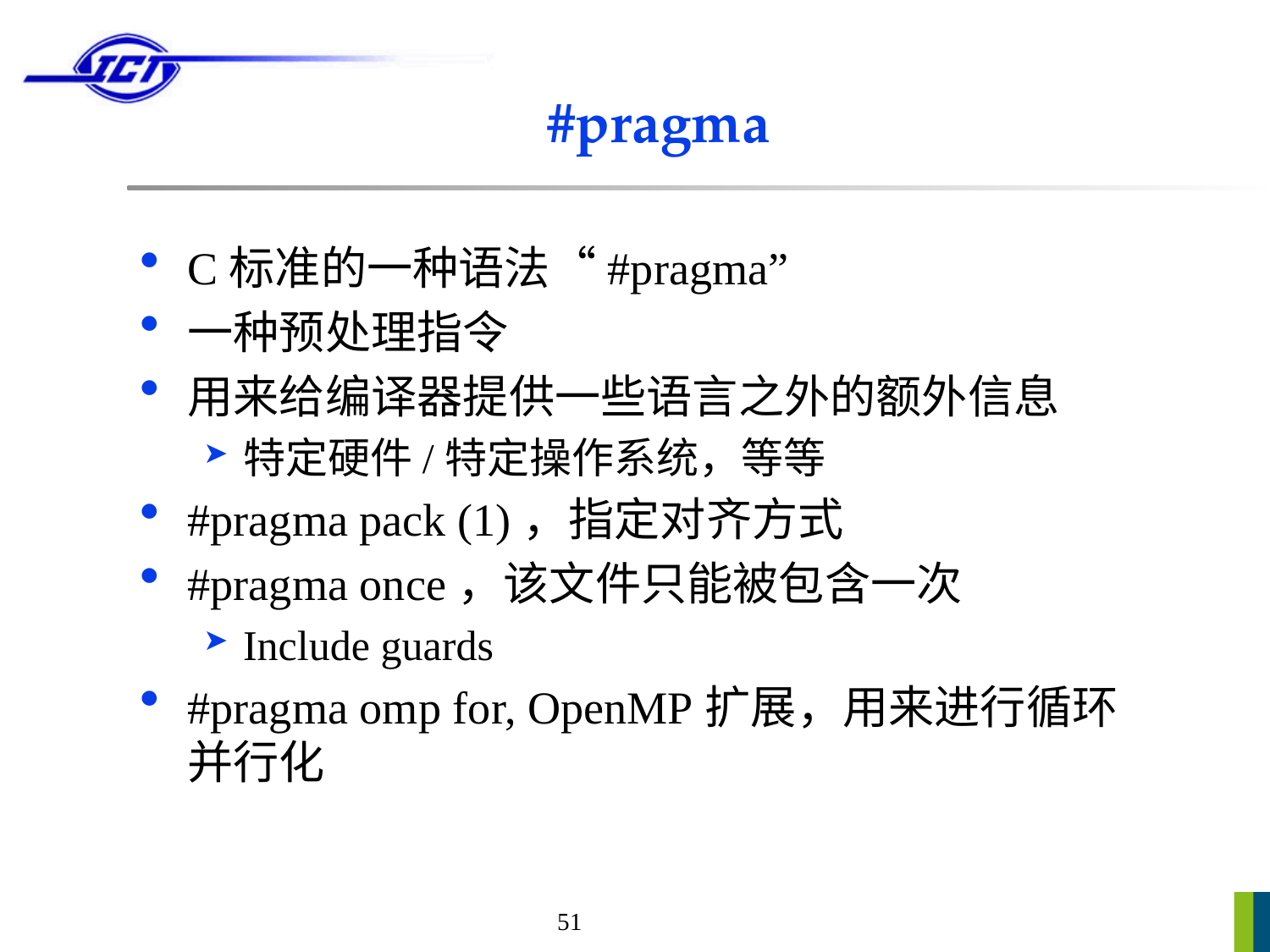

# #pragma
C标准的一种语法“#pragma”
一种预处理指令
用来给编译器提供一些语言之外的额外信息
特定硬件/特定操作系统，等等
#pragma pack (1)，指定对齐方式
#pragma once，该文件只能被包含一次
Include guards
#pragma omp for, OpenMP扩展，用来进行循环并行化